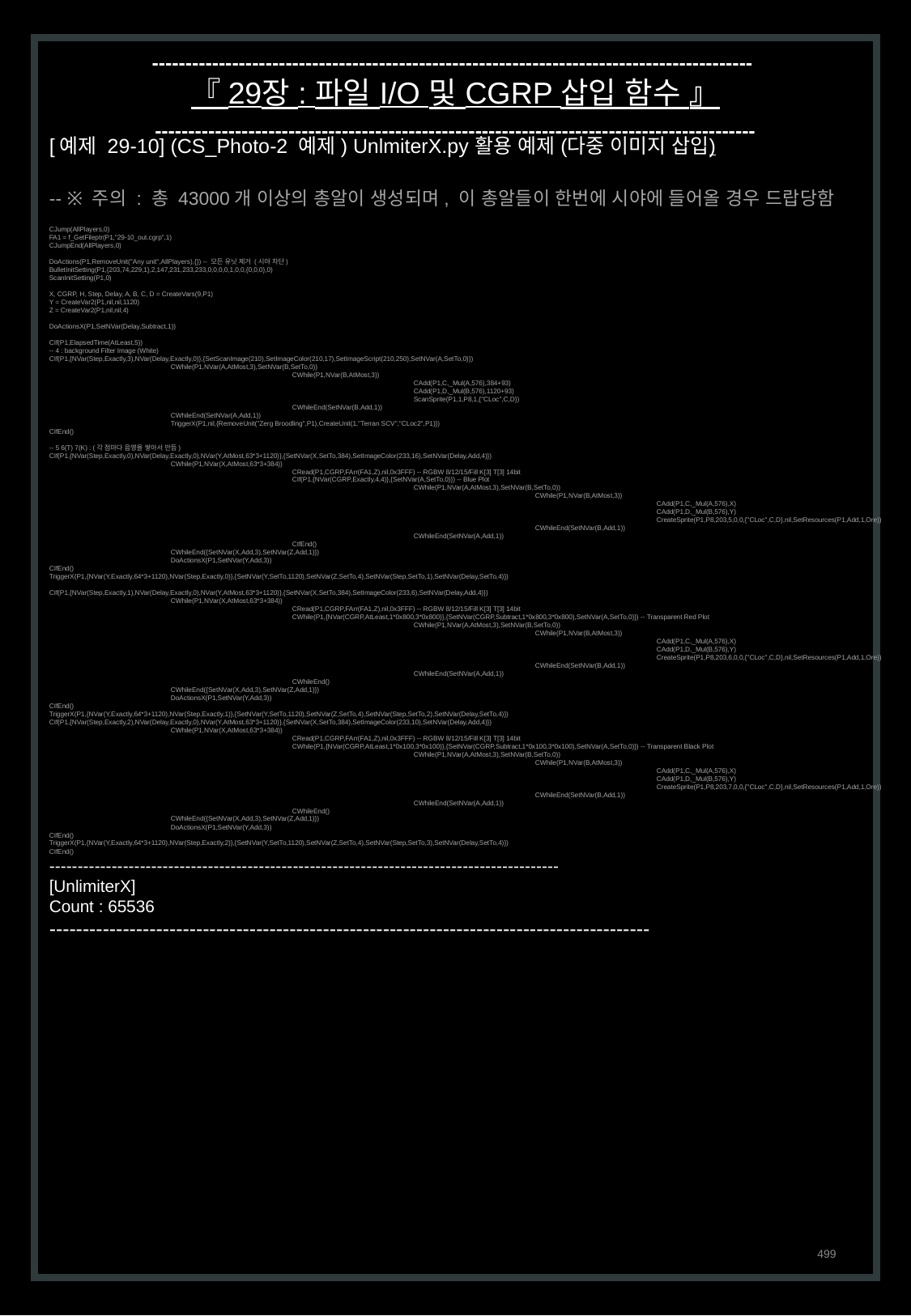

------------------------------------------------------------------------------------------
『 29장 : 파일 I/O 및 CGRP 삽입 함수 』
------------------------------------------------------------------------------------------
[예제 29-10] (CS_Photo-2 예제) UnlmiterX.py 활용 예제 (다중 이미지 삽입)

-- ※ 주의 : 총 43000개 이상의 총알이 생성되며, 이 총알들이 한번에 시야에 들어올 경우 드랍당함

CJump(AllPlayers,0)
FA1 = f_GetFileptr(P1,"29-10_out.cgrp",1)
CJumpEnd(AllPlayers,0)

DoActions(P1,RemoveUnit("Any unit",AllPlayers),{}) -- 모든 유닛 제거 (시야 차단)
BulletInitSetting(P1,{203,74,229,1},2,147,231,233,233,0,0,0,0,1,0,0,{0,0,0},0)
ScanInitSetting(P1,0)

X, CGRP, H, Step, Delay, A, B, C, D = CreateVars(9,P1)
Y = CreateVar2(P1,nil,nil,1120)
Z = CreateVar2(P1,nil,nil,4)

DoActionsX(P1,SetNVar(Delay,Subtract,1))

CIf(P1,ElapsedTime(AtLeast,5))
-- 4 : background Filter Image (White)
CIf(P1,{NVar(Step,Exactly,3),NVar(Delay,Exactly,0)},{SetScanImage(210),SetImageColor(210,17),SetImageScript(210,250),SetNVar(A,SetTo,0)})
	CWhile(P1,NVar(A,AtMost,3),SetNVar(B,SetTo,0))
		CWhile(P1,NVar(B,AtMost,3))
			CAdd(P1,C,_Mul(A,576),384+93)
			CAdd(P1,D,_Mul(B,576),1120+93)
			ScanSprite(P1,1,P8,1,{"CLoc",C,D})
		CWhileEnd(SetNVar(B,Add,1))
	CWhileEnd(SetNVar(A,Add,1))
	TriggerX(P1,nil,{RemoveUnit("Zerg Broodling",P1),CreateUnit(1,"Terran SCV","CLoc2",P1)})
CIfEnd()

-- 5 6(T) 7(K) : (각 점마다 음영을 쌓아서 만듬)
CIf(P1,{NVar(Step,Exactly,0),NVar(Delay,Exactly,0),NVar(Y,AtMost,63*3+1120)},{SetNVar(X,SetTo,384),SetImageColor(233,16),SetNVar(Delay,Add,4)})
	CWhile(P1,NVar(X,AtMost,63*3+384))
		CRead(P1,CGRP,FArr(FA1,Z),nil,0x3FFF) -- RGBW 8/12/15/Fill K[3] T[3] 14bit
		CIf(P1,{NVar(CGRP,Exactly,4,4)},{SetNVar(A,SetTo,0)}) -- Blue Plot
			CWhile(P1,NVar(A,AtMost,3),SetNVar(B,SetTo,0))
				CWhile(P1,NVar(B,AtMost,3))
					CAdd(P1,C,_Mul(A,576),X)
					CAdd(P1,D,_Mul(B,576),Y)
					CreateSprite(P1,P8,203,5,0,0,{"CLoc",C,D},nil,SetResources(P1,Add,1,Ore))
				CWhileEnd(SetNVar(B,Add,1))
			CWhileEnd(SetNVar(A,Add,1))
		CIfEnd()
	CWhileEnd({SetNVar(X,Add,3),SetNVar(Z,Add,1)})
	DoActionsX(P1,SetNVar(Y,Add,3))
CIfEnd()
TriggerX(P1,{NVar(Y,Exactly,64*3+1120),NVar(Step,Exactly,0)},{SetNVar(Y,SetTo,1120),SetNVar(Z,SetTo,4),SetNVar(Step,SetTo,1),SetNVar(Delay,SetTo,4)})

CIf(P1,{NVar(Step,Exactly,1),NVar(Delay,Exactly,0),NVar(Y,AtMost,63*3+1120)},{SetNVar(X,SetTo,384),SetImageColor(233,6),SetNVar(Delay,Add,4)})
	CWhile(P1,NVar(X,AtMost,63*3+384))
		CRead(P1,CGRP,FArr(FA1,Z),nil,0x3FFF) -- RGBW 8/12/15/Fill K[3] T[3] 14bit
		CWhile(P1,{NVar(CGRP,AtLeast,1*0x800,3*0x800)},{SetNVar(CGRP,Subtract,1*0x800,3*0x800),SetNVar(A,SetTo,0)}) -- Transparent Red Plot
			CWhile(P1,NVar(A,AtMost,3),SetNVar(B,SetTo,0))
				CWhile(P1,NVar(B,AtMost,3))
					CAdd(P1,C,_Mul(A,576),X)
					CAdd(P1,D,_Mul(B,576),Y)
					CreateSprite(P1,P8,203,6,0,0,{"CLoc",C,D},nil,SetResources(P1,Add,1,Ore))
				CWhileEnd(SetNVar(B,Add,1))
			CWhileEnd(SetNVar(A,Add,1))
		CWhileEnd()
	CWhileEnd({SetNVar(X,Add,3),SetNVar(Z,Add,1)})
	DoActionsX(P1,SetNVar(Y,Add,3))
CIfEnd()
TriggerX(P1,{NVar(Y,Exactly,64*3+1120),NVar(Step,Exactly,1)},{SetNVar(Y,SetTo,1120),SetNVar(Z,SetTo,4),SetNVar(Step,SetTo,2),SetNVar(Delay,SetTo,4)})
CIf(P1,{NVar(Step,Exactly,2),NVar(Delay,Exactly,0),NVar(Y,AtMost,63*3+1120)},{SetNVar(X,SetTo,384),SetImageColor(233,10),SetNVar(Delay,Add,4)})
	CWhile(P1,NVar(X,AtMost,63*3+384))
		CRead(P1,CGRP,FArr(FA1,Z),nil,0x3FFF) -- RGBW 8/12/15/Fill K[3] T[3] 14bit
		CWhile(P1,{NVar(CGRP,AtLeast,1*0x100,3*0x100)},{SetNVar(CGRP,Subtract,1*0x100,3*0x100),SetNVar(A,SetTo,0)}) -- Transparent Black Plot
			CWhile(P1,NVar(A,AtMost,3),SetNVar(B,SetTo,0))
				CWhile(P1,NVar(B,AtMost,3))
					CAdd(P1,C,_Mul(A,576),X)
					CAdd(P1,D,_Mul(B,576),Y)
					CreateSprite(P1,P8,203,7,0,0,{"CLoc",C,D},nil,SetResources(P1,Add,1,Ore))
				CWhileEnd(SetNVar(B,Add,1))
			CWhileEnd(SetNVar(A,Add,1))
		CWhileEnd()
	CWhileEnd({SetNVar(X,Add,3),SetNVar(Z,Add,1)})
	DoActionsX(P1,SetNVar(Y,Add,3))
CIfEnd()
TriggerX(P1,{NVar(Y,Exactly,64*3+1120),NVar(Step,Exactly,2)},{SetNVar(Y,SetTo,1120),SetNVar(Z,SetTo,4),SetNVar(Step,SetTo,3),SetNVar(Delay,SetTo,4)})
CIfEnd()
------------------------------------------------------------------------------------------
[UnlimiterX]
Count : 65536
------------------------------------------------------------------------------------------
499